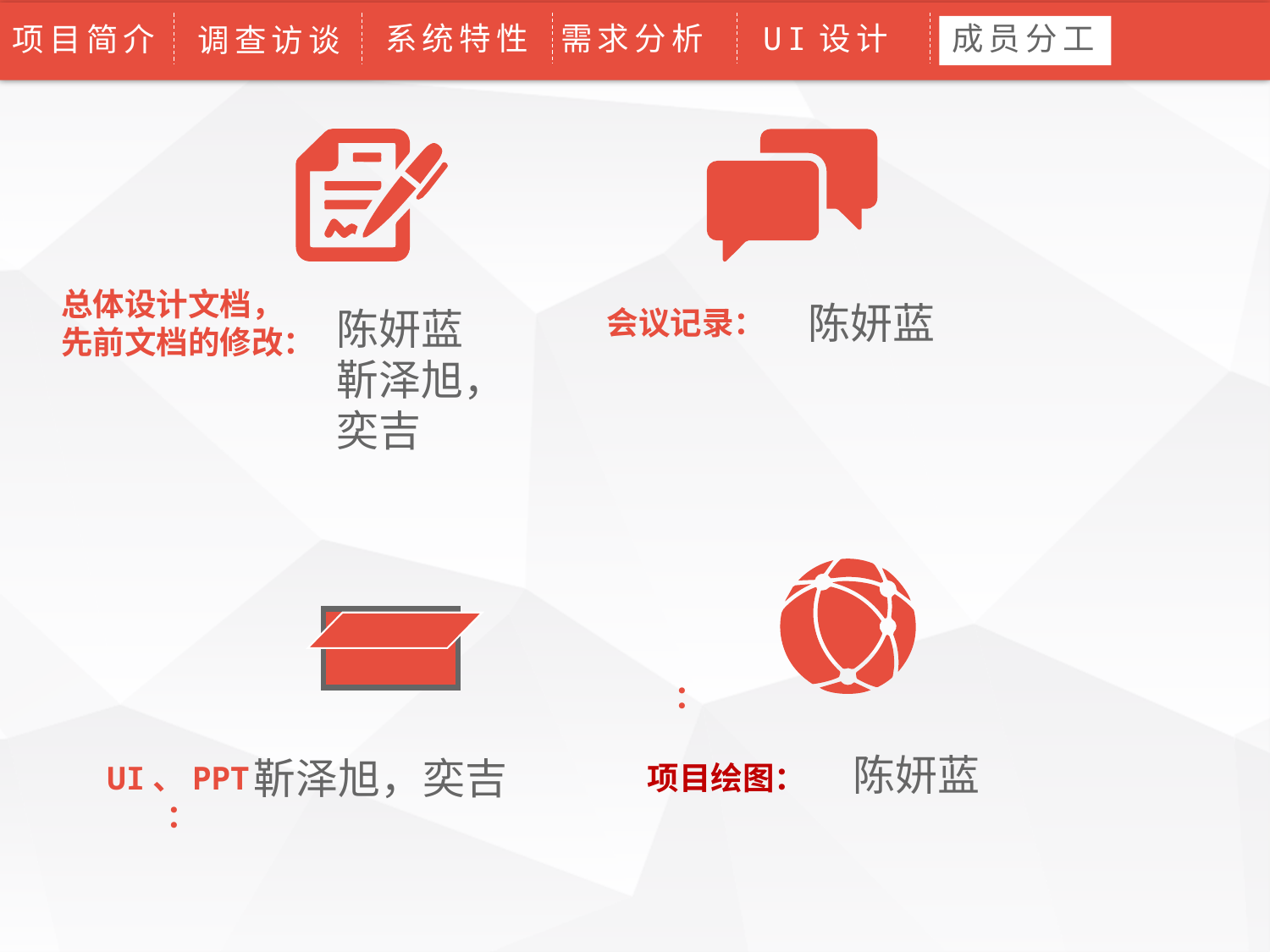

系统特性
UI设计
成员分工
需求分析
论文绪论
项目简介
研究背景
研究方法
研究结果
问题讨论
论文总结

调查访谈

总体设计文档，先前文档的修改：

陈妍蓝
陈妍蓝
靳泽旭，
奕吉
会议记录：

：
陈妍蓝
靳泽旭，奕吉
UI、PPT：
项目绘图：